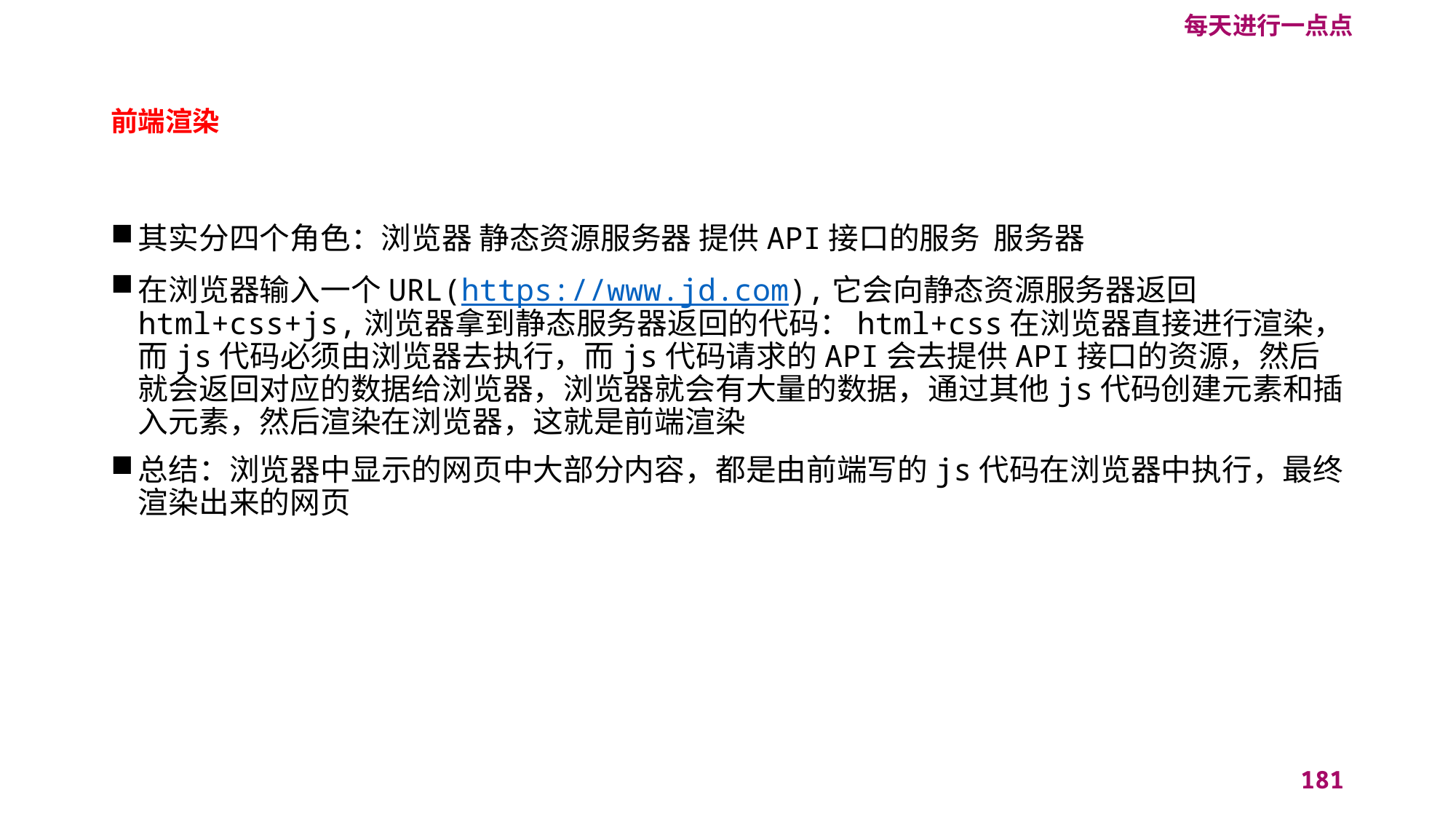

每天进行一点点
# 前端渲染
其实分四个角色：浏览器 静态资源服务器 提供API接口的服务  服务器
在浏览器输入一个URL(https://www.jd.com),它会向静态资源服务器返回html+css+js,浏览器拿到静态服务器返回的代码：html+css在浏览器直接进行渲染，而js代码必须由浏览器去执行，而js代码请求的API会去提供API接口的资源，然后就会返回对应的数据给浏览器，浏览器就会有大量的数据，通过其他js代码创建元素和插入元素，然后渲染在浏览器，这就是前端渲染
总结：浏览器中显示的网页中大部分内容，都是由前端写的js代码在浏览器中执行，最终渲染出来的网页
181